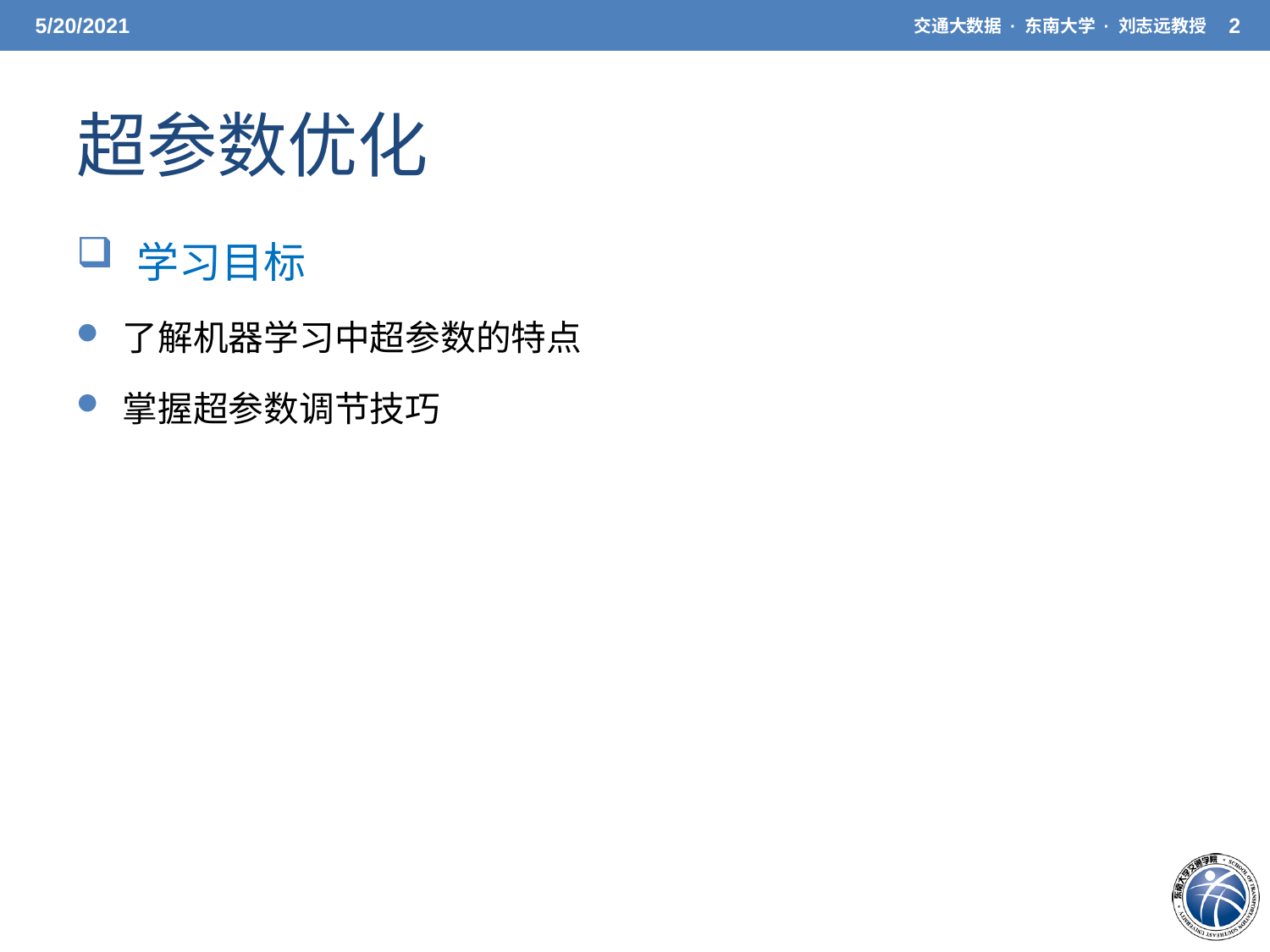

5/20/2021
交通大数据 · 东南大学 · 刘志远教授
2
# 超参数优化
 学习目标
 了解机器学习中超参数的特点
 掌握超参数调节技巧